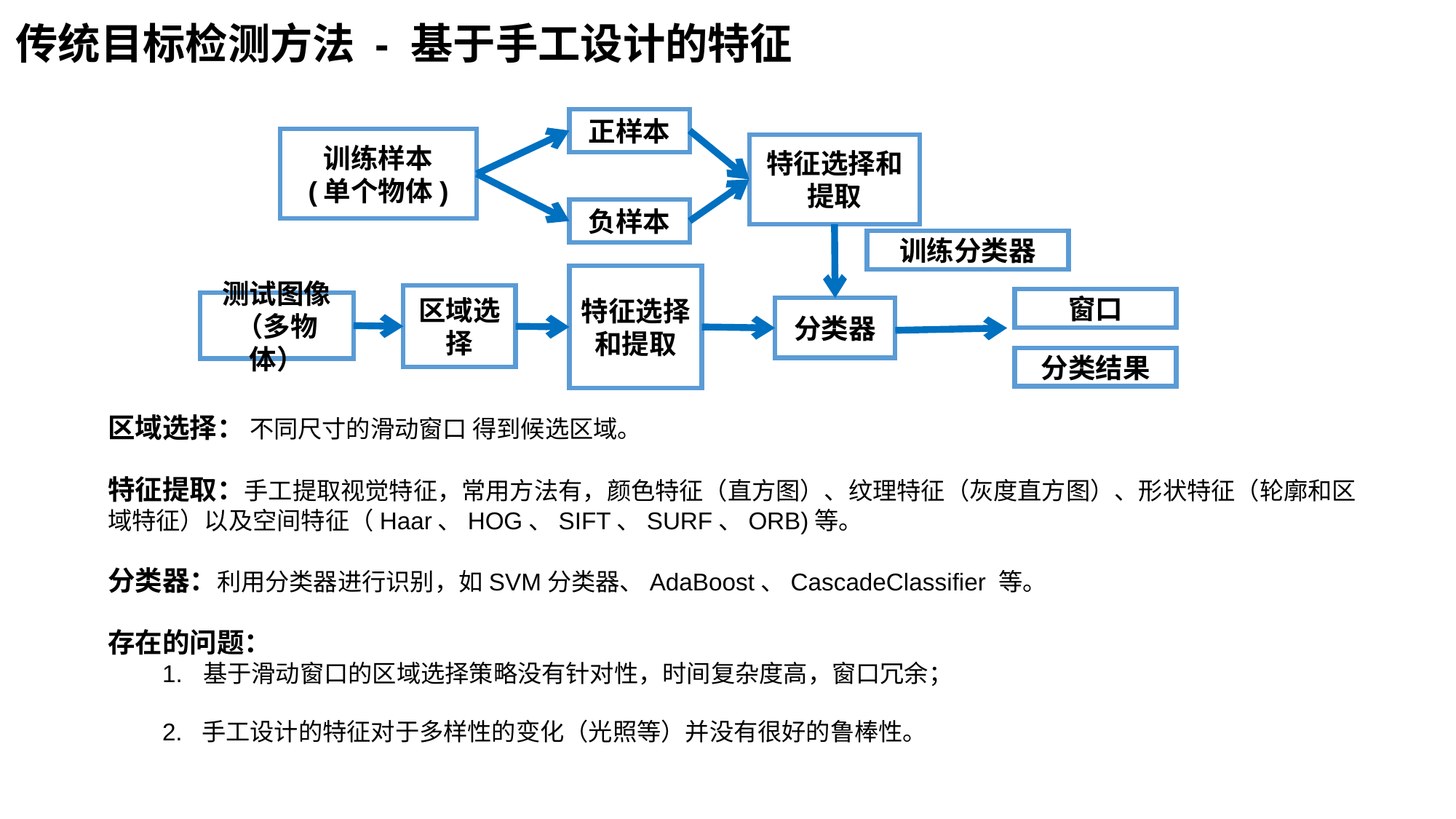

传统目标检测方法 - 基于手工设计的特征
正样本
训练样本
(单个物体)
特征选择和提取
负样本
训练分类器
特征选择和提取
区域选择
窗口
测试图像
（多物体）
分类器
分类结果
区域选择： 不同尺寸的滑动窗口 得到候选区域。

特征提取：手工提取视觉特征，常用方法有，颜色特征（直方图）、纹理特征（灰度直方图）、形状特征（轮廓和区域特征）以及空间特征（Haar、HOG、SIFT、SURF、ORB)等。

分类器：利用分类器进行识别，如SVM分类器、AdaBoost、CascadeClassifier 等。

存在的问题：
基于滑动窗口的区域选择策略没有针对性，时间复杂度高，窗口冗余；

2.  手工设计的特征对于多样性的变化（光照等）并没有很好的鲁棒性。